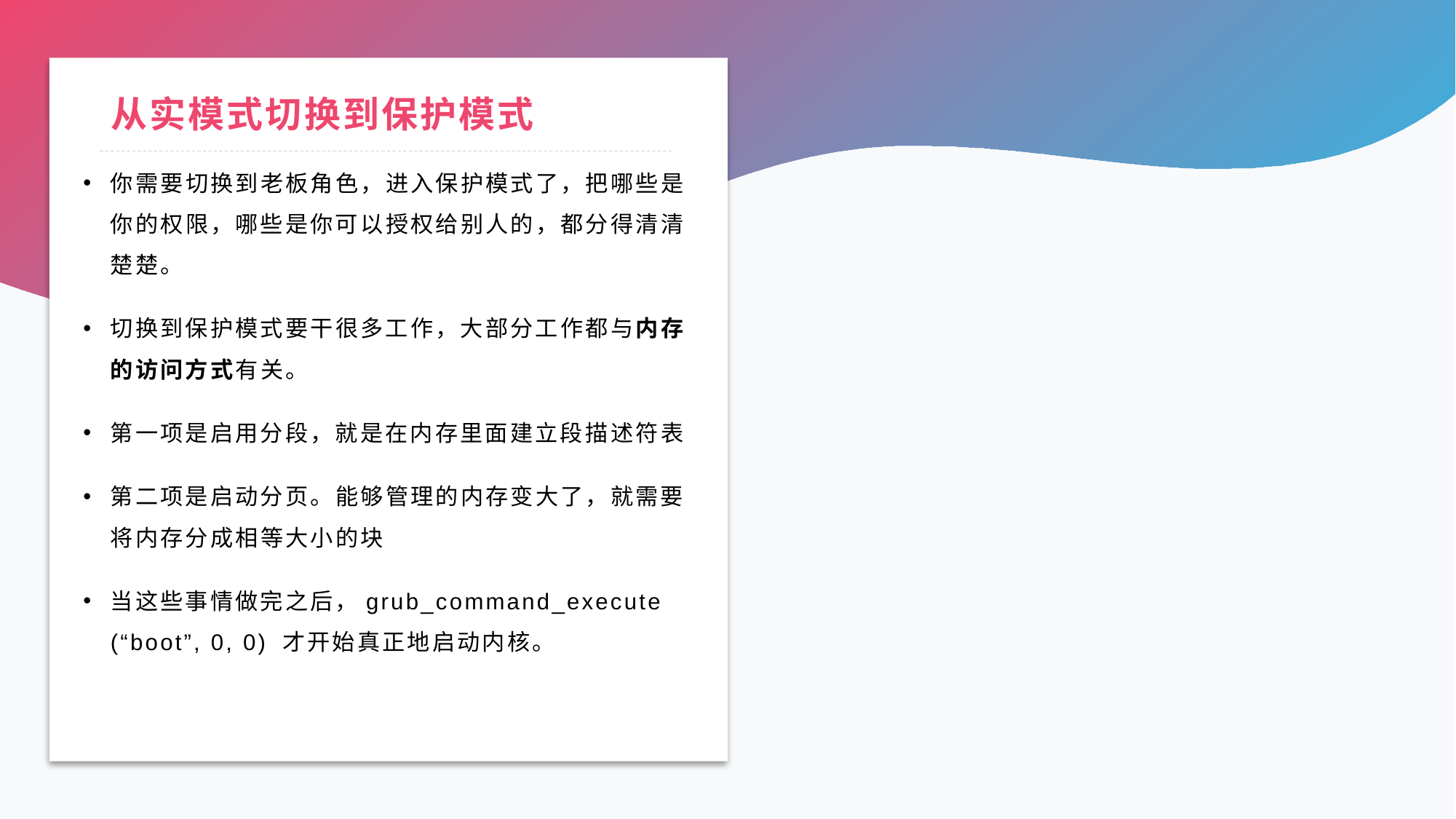

# 从实模式切换到保护模式
你需要切换到老板角色，进入保护模式了，把哪些是你的权限，哪些是你可以授权给别人的，都分得清清楚楚。
切换到保护模式要干很多工作，大部分工作都与内存的访问方式有关。
第一项是启用分段，就是在内存里面建立段描述符表
第二项是启动分页。能够管理的内存变大了，就需要将内存分成相等大小的块
当这些事情做完之后，grub_command_execute (“boot”, 0, 0) 才开始真正地启动内核。